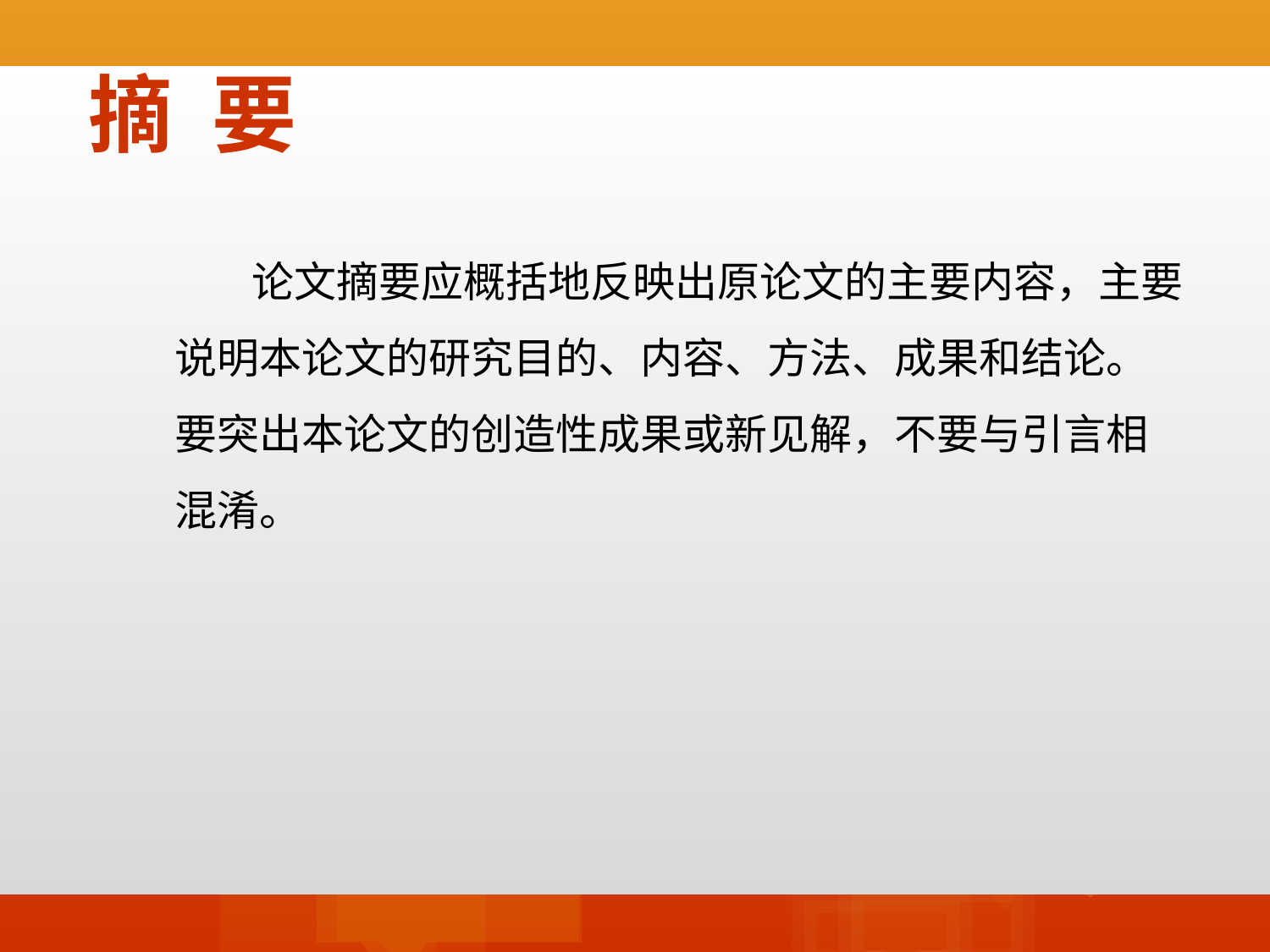

# 摘  要

       论文摘要应概括地反映出原论文的主要内容，主要说明本论文的研究目的、内容、方法、成果和结论。要突出本论文的创造性成果或新见解，不要与引言相混淆。